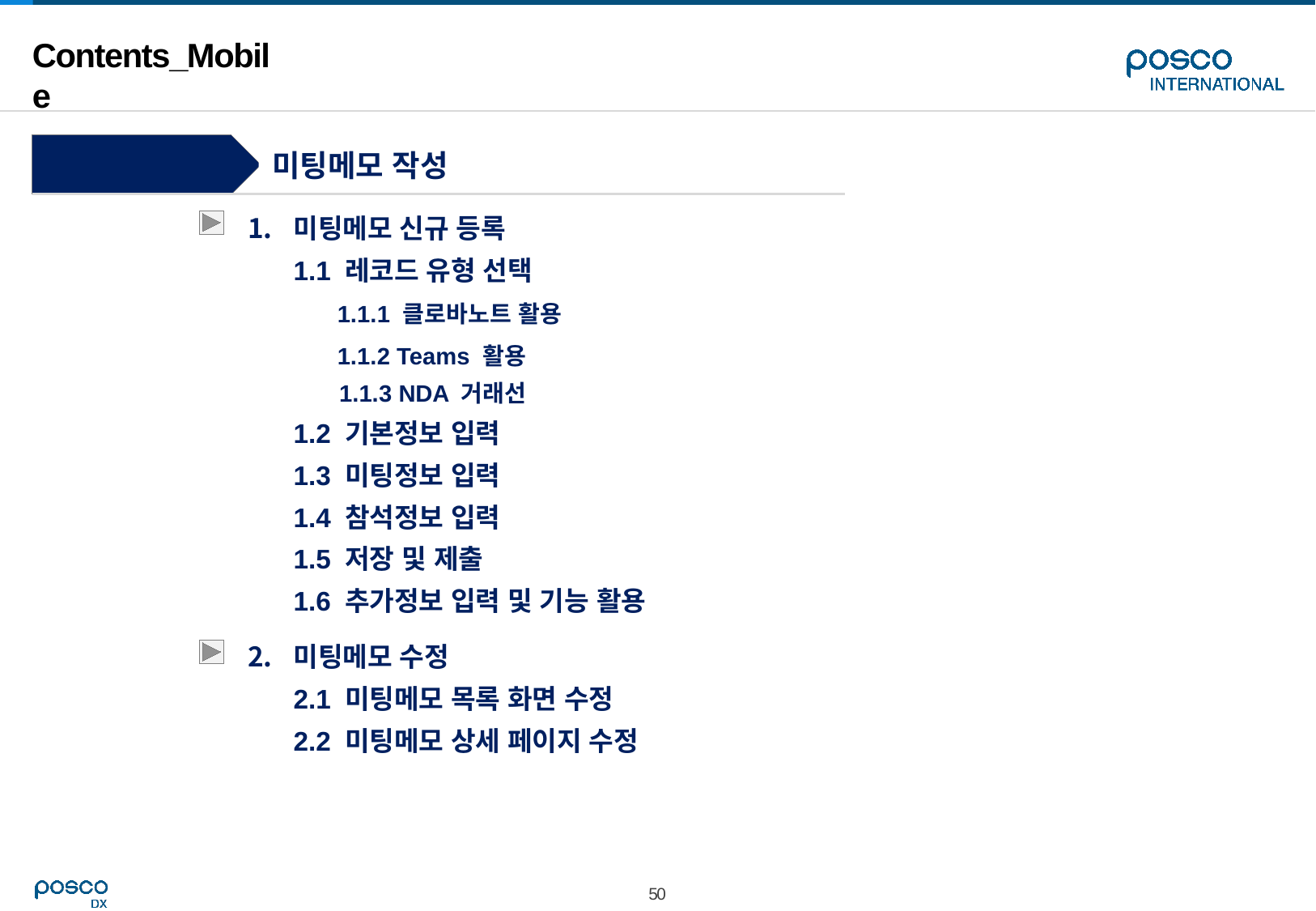

# Contents_Mobile
Step 1
미팅메모 작성
미팅메모 신규 등록
1.1 레코드 유형 선택
     1.1.1 클로바노트 활용
     1.1.2 Teams 활용
      1.1.3 NDA 거래선
1.2 기본정보 입력
1.3 미팅정보 입력
1.4 참석정보 입력
1.5 저장 및 제출
1.6 추가정보 입력 및 기능 활용
미팅메모 수정
2.1 미팅메모 목록 화면 수정
2.2 미팅메모 상세 페이지 수정